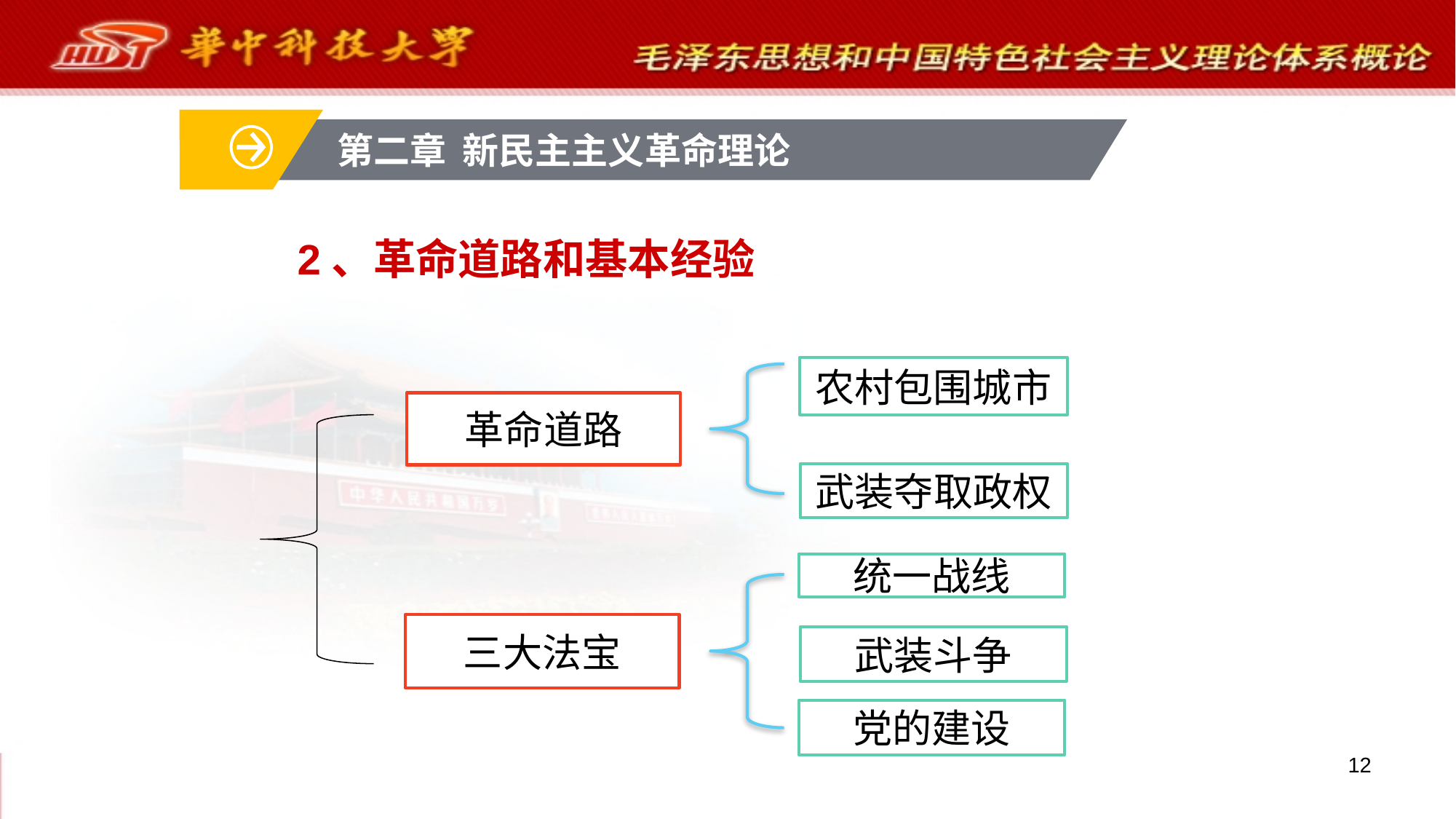

第二章  新民主主义革命理论

# 2、革命道路和基本经验
农村包围城市

武装夺取政权
革命道路

统一战线

武装斗争
党的建设
三大法宝
12